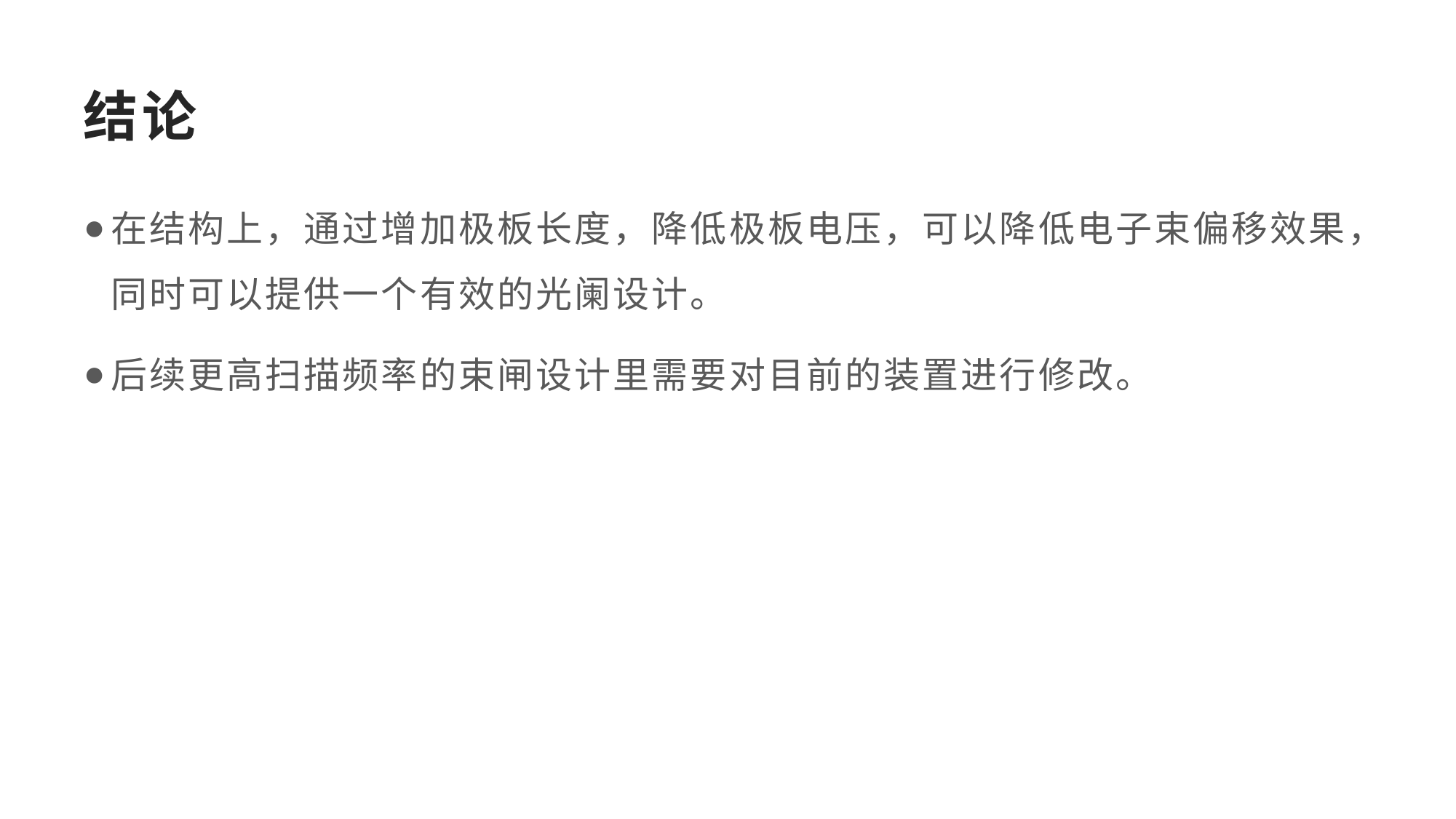

# 结论
在结构上，通过增加极板长度，降低极板电压，可以降低电子束偏移效果，同时可以提供一个有效的光阑设计。
后续更高扫描频率的束闸设计里需要对目前的装置进行修改。